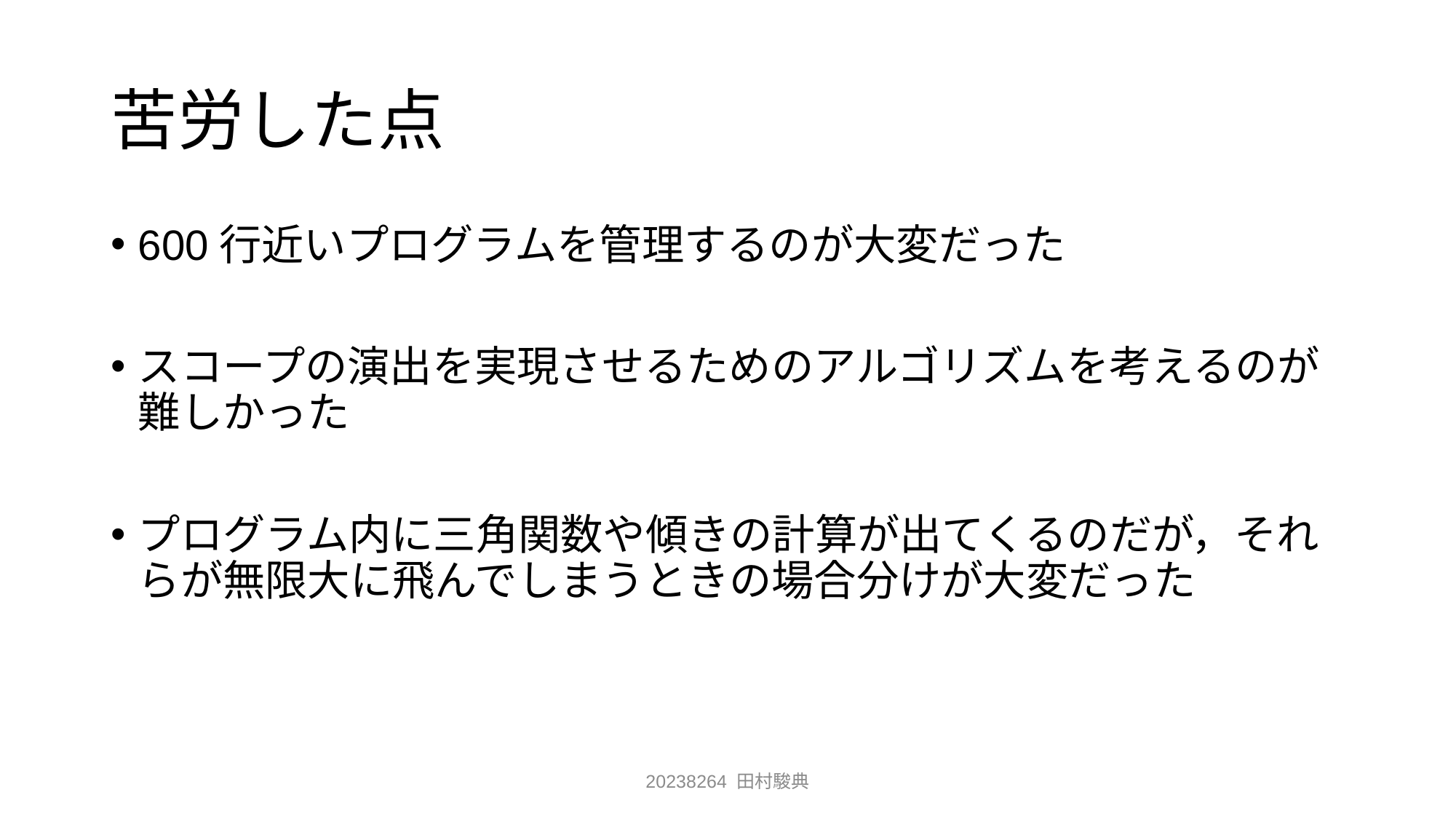

# 苦労した点
600行近いプログラムを管理するのが大変だった

スコープの演出を実現させるためのアルゴリズムを考えるのが難しかった

プログラム内に三角関数や傾きの計算が出てくるのだが，それらが無限大に飛んでしまうときの場合分けが大変だった
20238264 田村駿典